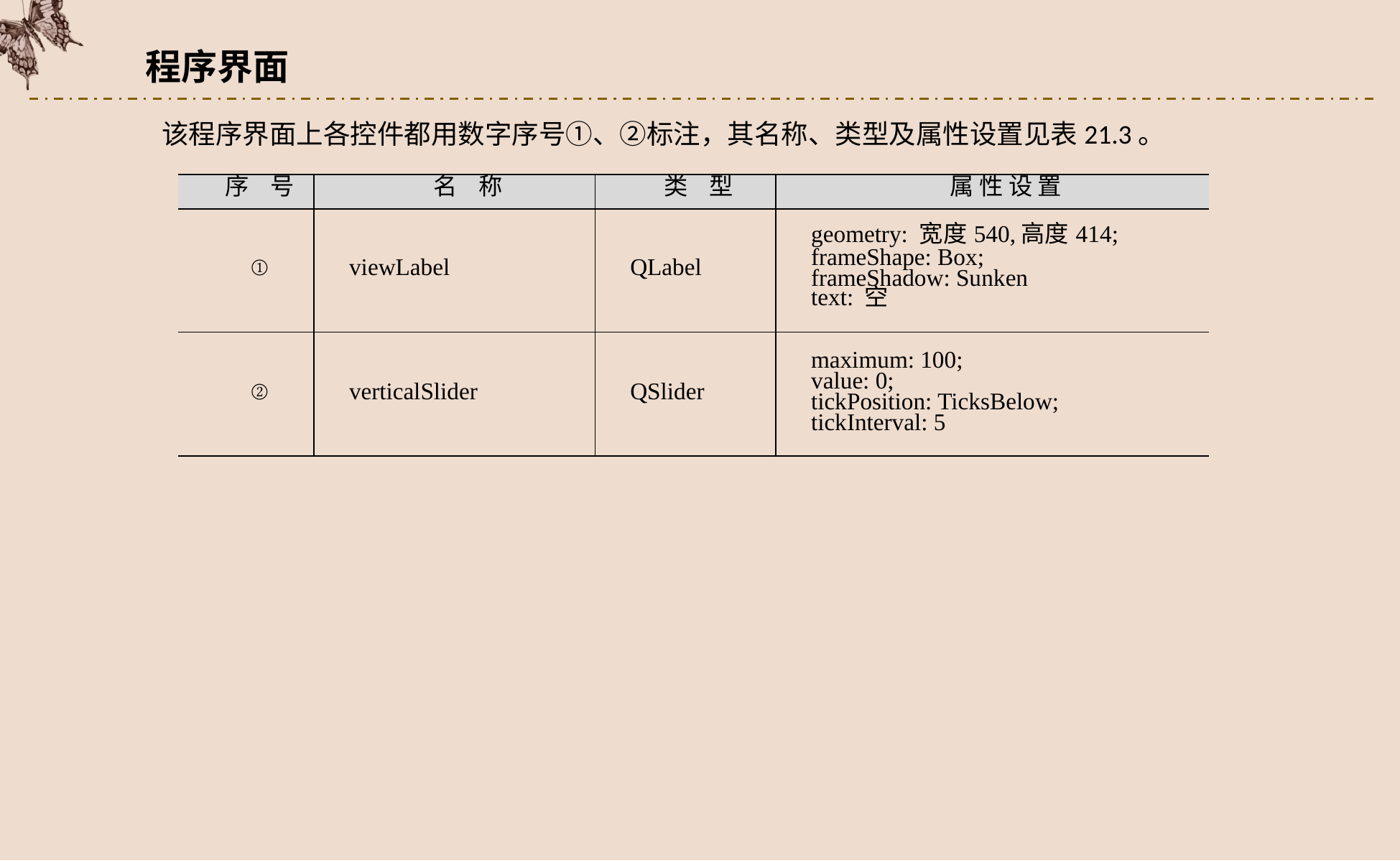

程序界面
该程序界面上各控件都用数字序号①、②标注，其名称、类型及属性设置见表21.3。
| 序 号 | 名 称 | 类 型 | 属 性 设 置 |
| --- | --- | --- | --- |
| ① | viewLabel | QLabel | geometry: 宽度540,高度414; frameShape: Box; frameShadow: Sunken text: 空 |
| ② | verticalSlider | QSlider | maximum: 100; value: 0; tickPosition: TicksBelow; tickInterval: 5 |